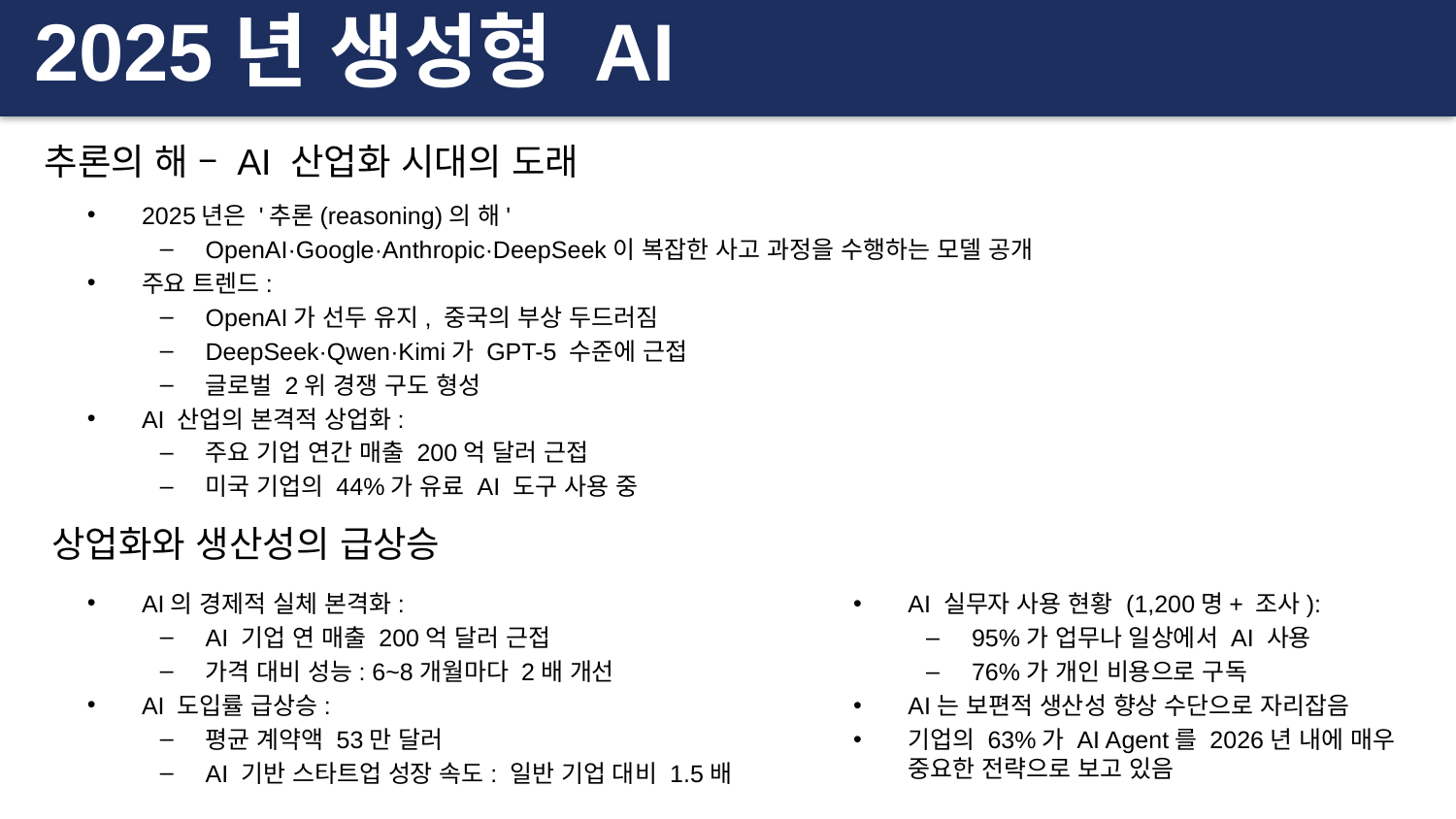

2025년 생성형 AI
추론의 해 – AI 산업화 시대의 도래
2025년은 '추론(reasoning)의 해'
OpenAI·Google·Anthropic·DeepSeek이 복잡한 사고 과정을 수행하는 모델 공개
주요 트렌드:
OpenAI가 선두 유지, 중국의 부상 두드러짐
DeepSeek·Qwen·Kimi가 GPT-5 수준에 근접
글로벌 2위 경쟁 구도 형성
AI 산업의 본격적 상업화:
주요 기업 연간 매출 200억 달러 근접
미국 기업의 44%가 유료 AI 도구 사용 중
상업화와 생산성의 급상승
AI의 경제적 실체 본격화:
AI 기업 연 매출 200억 달러 근접
가격 대비 성능: 6~8개월마다 2배 개선
AI 도입률 급상승:
평균 계약액 53만 달러
AI 기반 스타트업 성장 속도: 일반 기업 대비 1.5배
AI 실무자 사용 현황 (1,200명+ 조사):
95%가 업무나 일상에서 AI 사용
76%가 개인 비용으로 구독
AI는 보편적 생산성 향상 수단으로 자리잡음
기업의 63%가 AI Agent를 2026년 내에 매우 중요한 전략으로 보고 있음